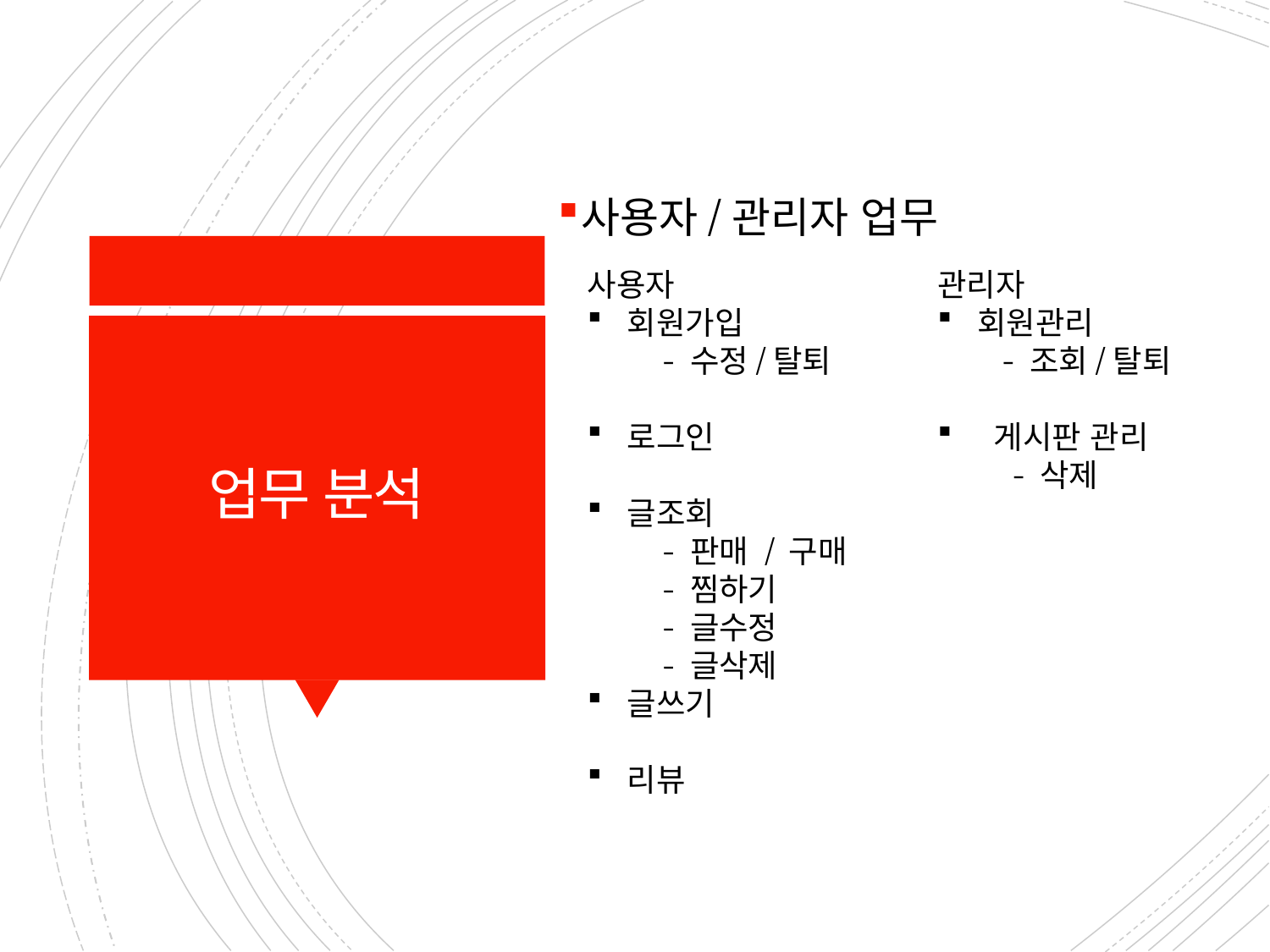

사용자/관리자 업무
사용자
회원가입
   - 수정/탈퇴

로그인

글조회
   - 판매 / 구매
   - 찜하기
   - 글수정
   - 글삭제
글쓰기

리뷰

관리자
회원관리
- 조회/탈퇴

 게시판 관리
   - 삭제
# 업무 분석